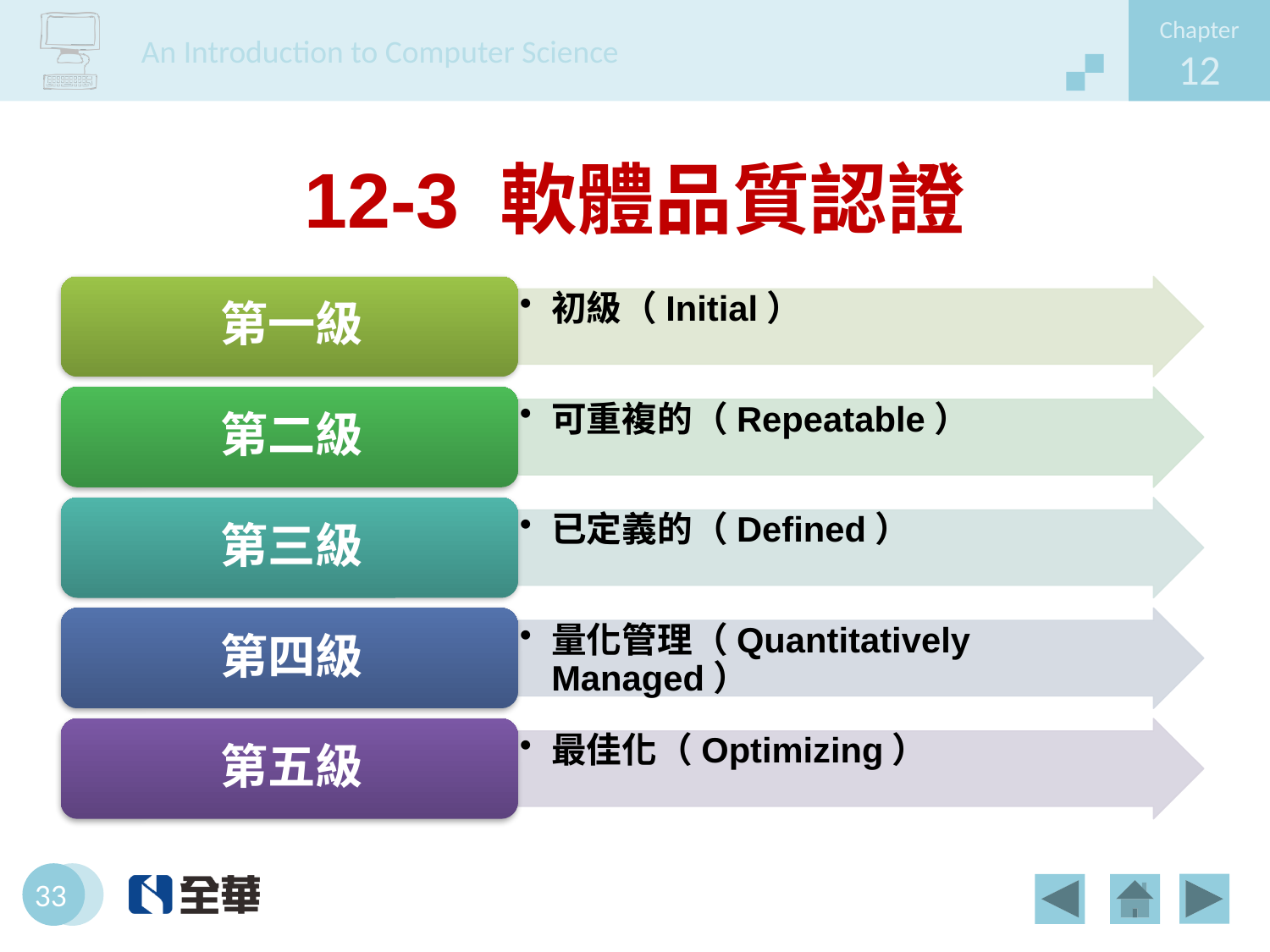

# 12-3 軟體品質認證
初級（Initial）
第一級
可重複的（Repeatable）
第二級
已定義的（Defined）
第三級
量化管理（Quantitatively Managed）
第四級
最佳化（Optimizing）
第五級